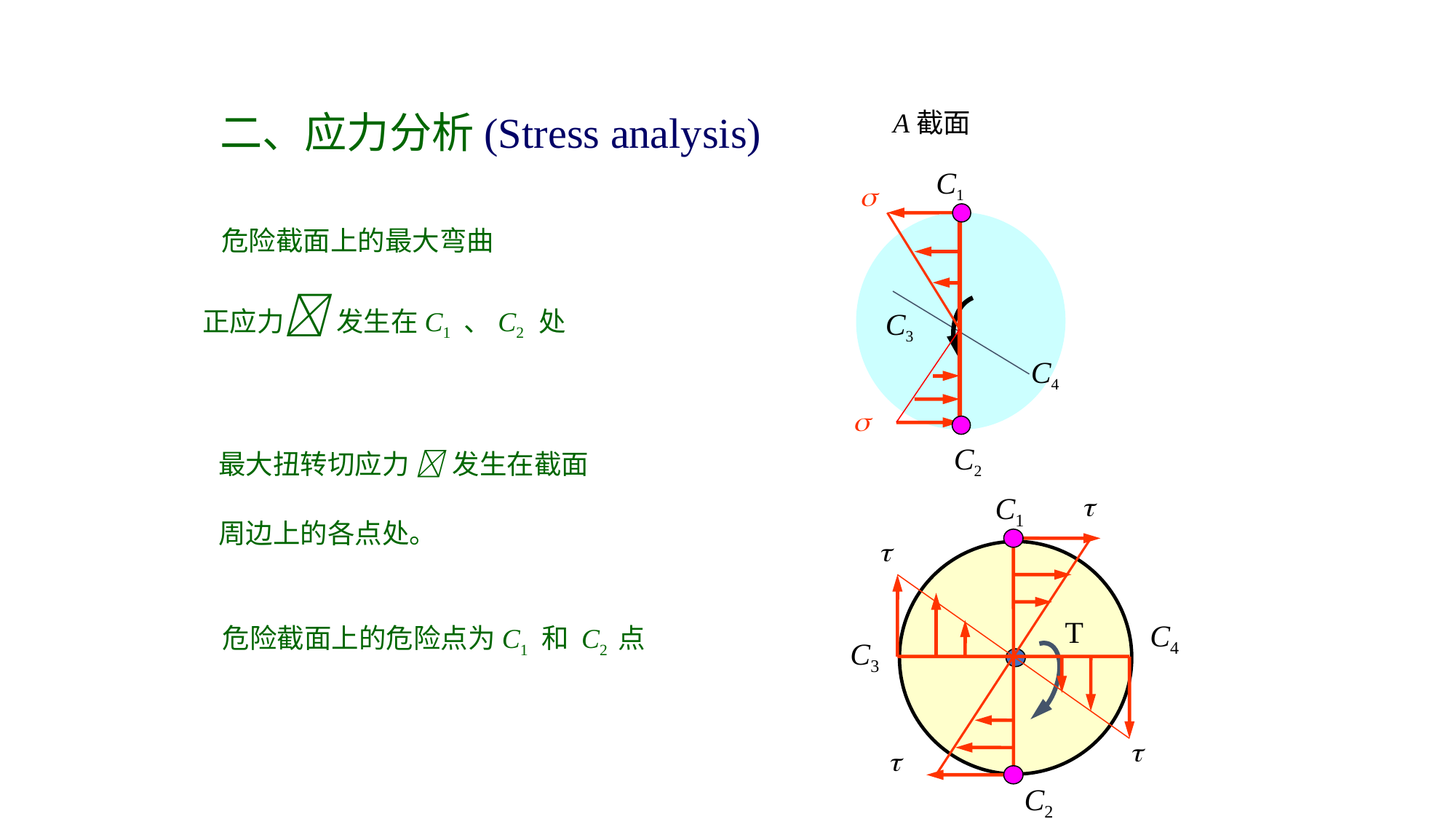

A截面
二、应力分析(Stress analysis)
C1

 σ

σ

  危险截面上的最大弯曲

正应力σ 发生在C1 、C2  处

C3
C4

C2
最大扭转切应力 τ 发生在截面

周边上的各点处。
C1

C2
τ

τ
τ

C4

C3

τ

T

危险截面上的危险点为C1 和 C2 点